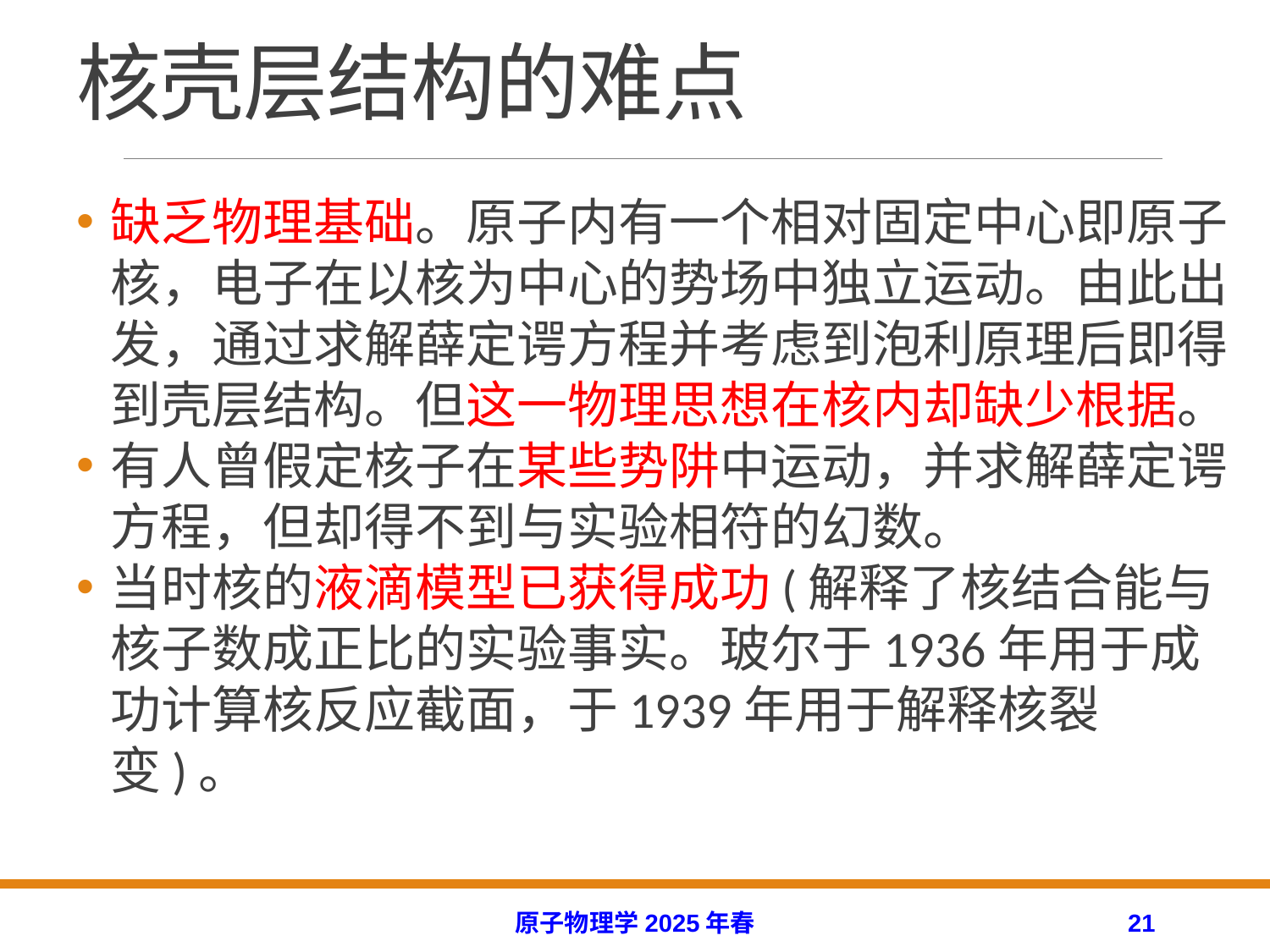

# 核壳层结构的难点
缺乏物理基础。原子内有一个相对固定中心即原子核，电子在以核为中心的势场中独立运动。由此出发，通过求解薛定谔方程并考虑到泡利原理后即得到壳层结构。但这一物理思想在核内却缺少根据。
有人曾假定核子在某些势阱中运动，并求解薛定谔方程，但却得不到与实验相符的幻数。
当时核的液滴模型已获得成功(解释了核结合能与核子数成正比的实验事实。玻尔于1936年用于成功计算核反应截面，于1939年用于解释核裂变)。
原子物理学2025年春
21